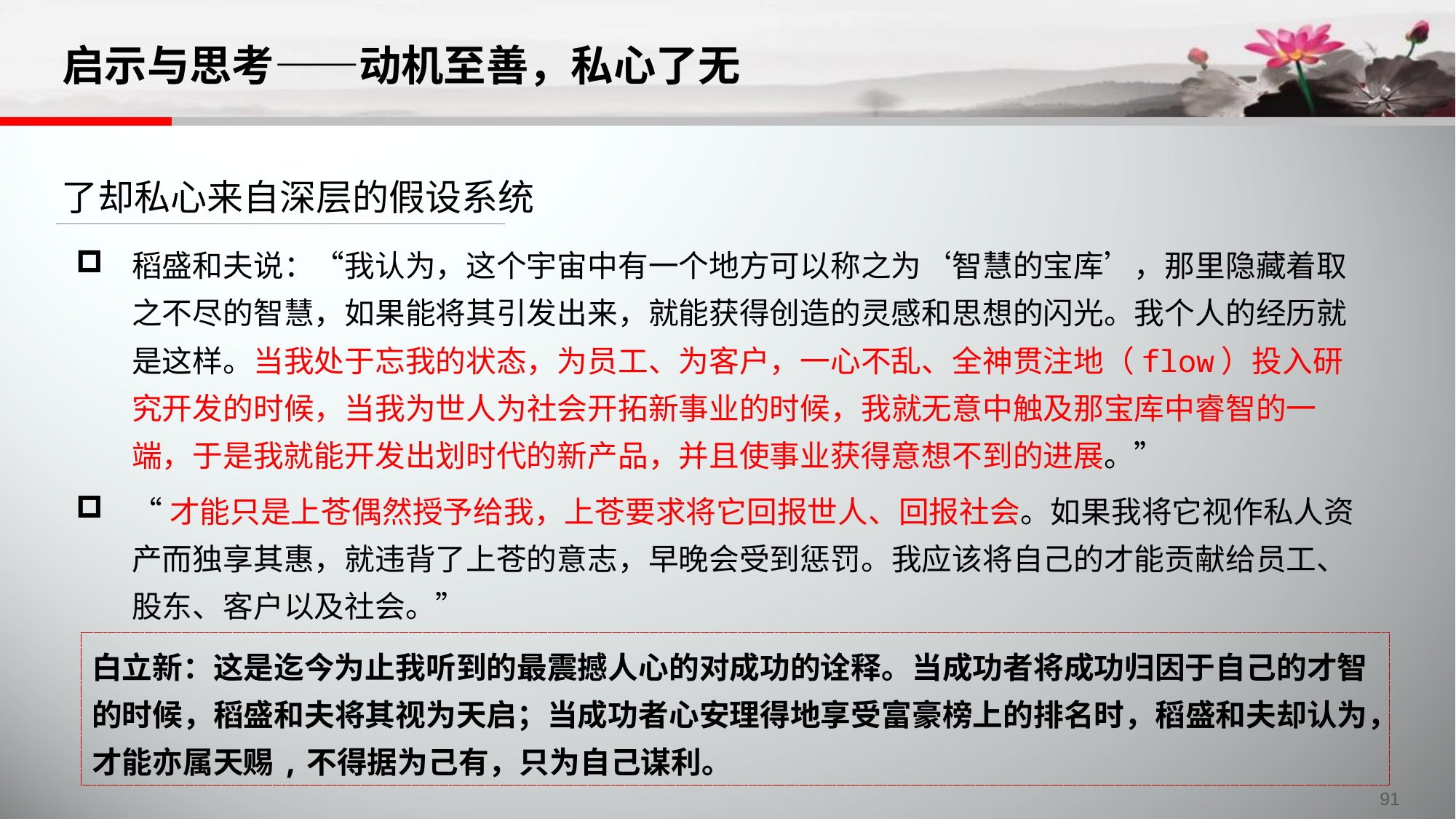

# 启示与思考——动机至善，私心了无
了却私心来自深层的假设系统
稻盛和夫说：“我认为，这个宇宙中有一个地方可以称之为‘智慧的宝库’，那里隐藏着取之不尽的智慧，如果能将其引发出来，就能获得创造的灵感和思想的闪光。我个人的经历就是这样。当我处于忘我的状态，为员工、为客户，一心不乱、全神贯注地（flow）投入研究开发的时候，当我为世人为社会开拓新事业的时候，我就无意中触及那宝库中睿智的一端，于是我就能开发出划时代的新产品，并且使事业获得意想不到的进展。”
“才能只是上苍偶然授予给我，上苍要求将它回报世人、回报社会。如果我将它视作私人资产而独享其惠，就违背了上苍的意志，早晚会受到惩罚。我应该将自己的才能贡献给员工、股东、客户以及社会。”
白立新：这是迄今为止我听到的最震撼人心的对成功的诠释。当成功者将成功归因于自己的才智的时候，稻盛和夫将其视为天启；当成功者心安理得地享受富豪榜上的排名时，稻盛和夫却认为，才能亦属天赐,不得据为己有，只为自己谋利。
91